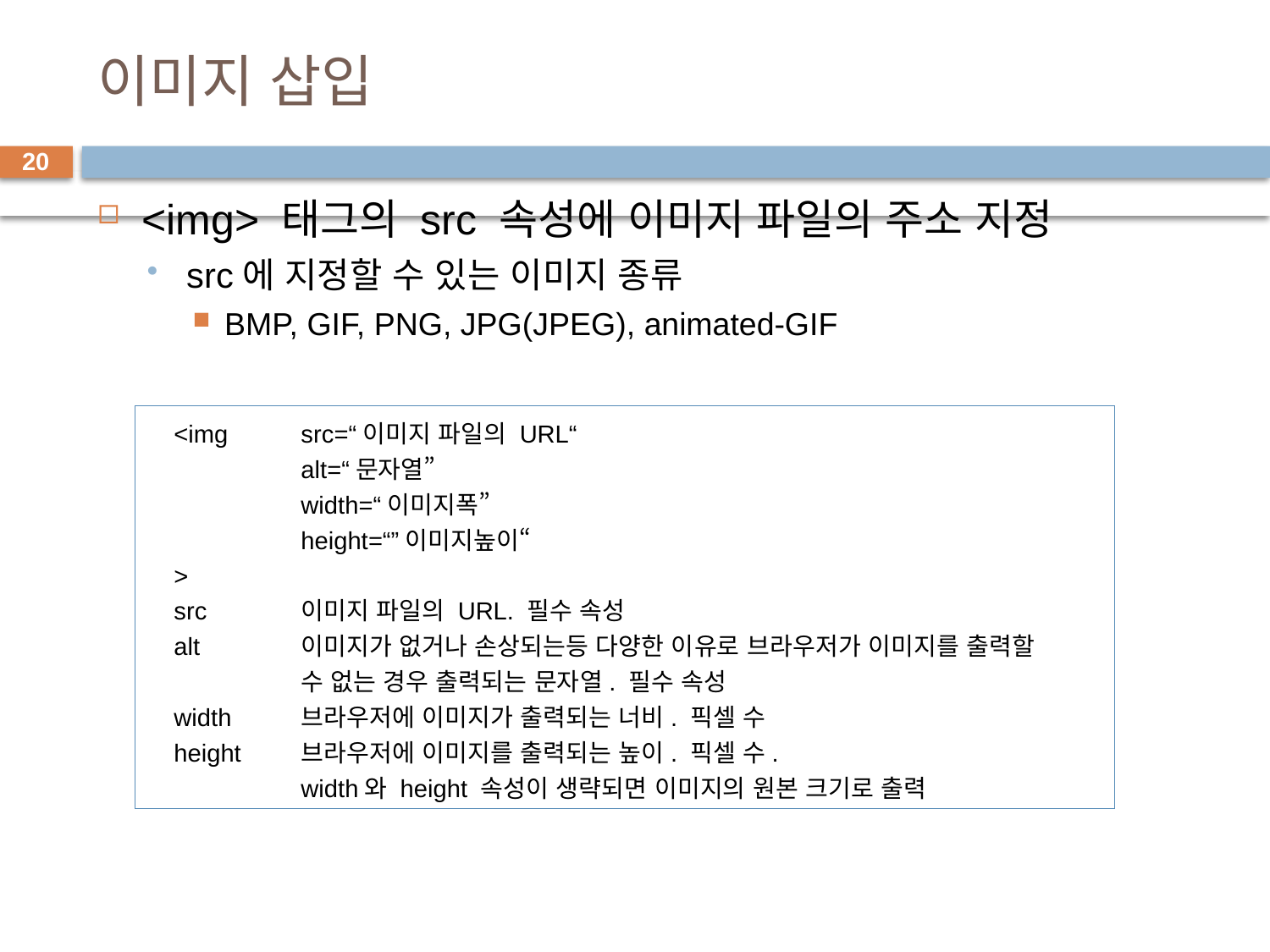

# 이미지 삽입
20
<img> 태그의 src 속성에 이미지 파일의 주소 지정
src에 지정할 수 있는 이미지 종류
BMP, GIF, PNG, JPG(JPEG), animated-GIF
<img 	src=“이미지 파일의 URL“
	alt=“문자열”
	width=“이미지폭”
	height=“”이미지높이“
>
src	이미지 파일의 URL. 필수 속성
alt	이미지가 없거나 손상되는등 다양한 이유로 브라우저가 이미지를 출력할
	수 없는 경우 출력되는 문자열. 필수 속성
width	브라우저에 이미지가 출력되는 너비. 픽셀 수
height	브라우저에 이미지를 출력되는 높이. 픽셀 수.
	width와 height 속성이 생략되면 이미지의 원본 크기로 출력